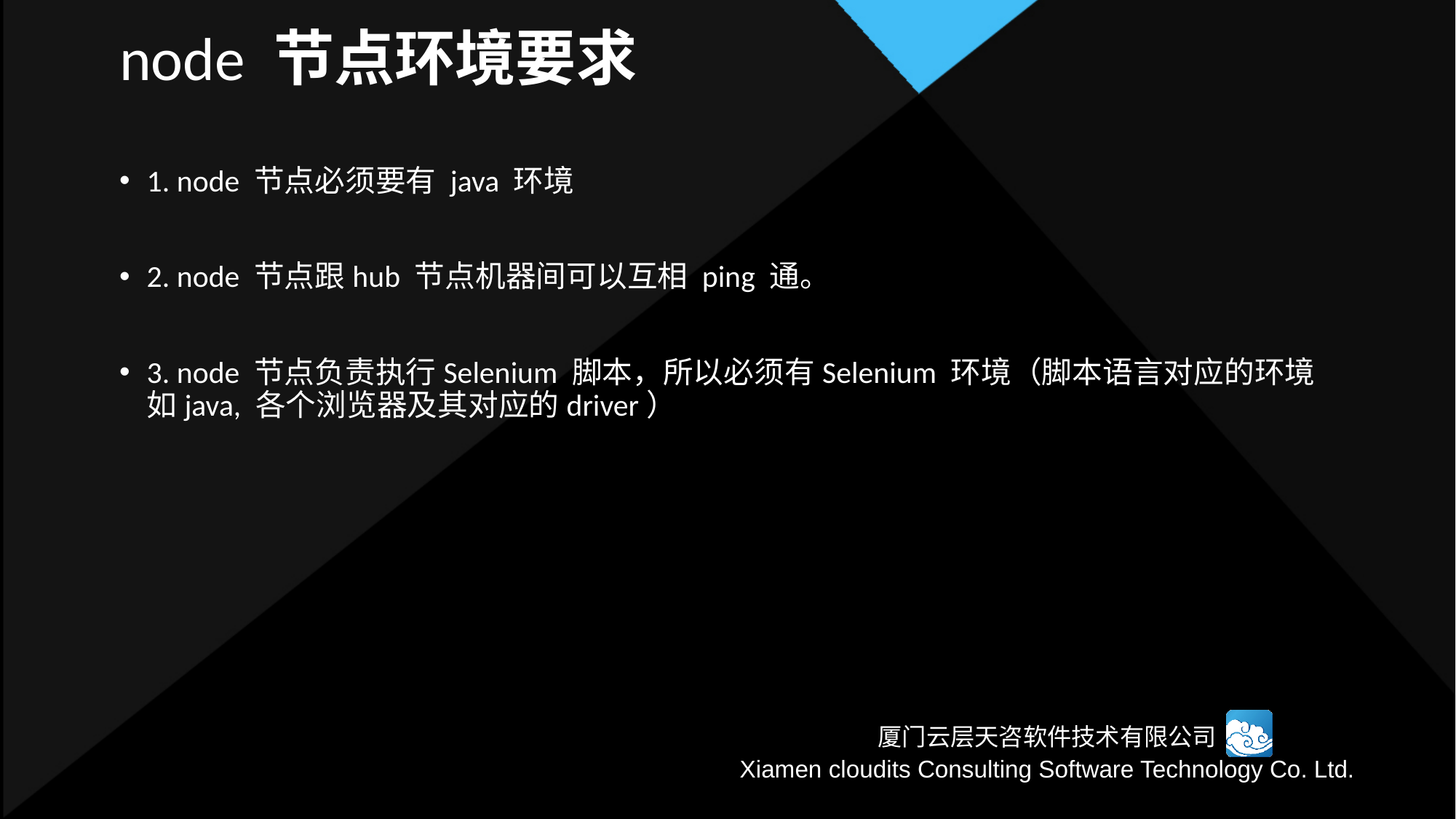

node 节点环境要求

1. node 节点必须要有 java 环境

2. node 节点跟hub 节点机器间可以互相 ping 通。

3. node 节点负责执行Selenium 脚本，所以必须有Selenium 环境（脚本语言对应的环境如java, 各个浏览器及其对应的driver）